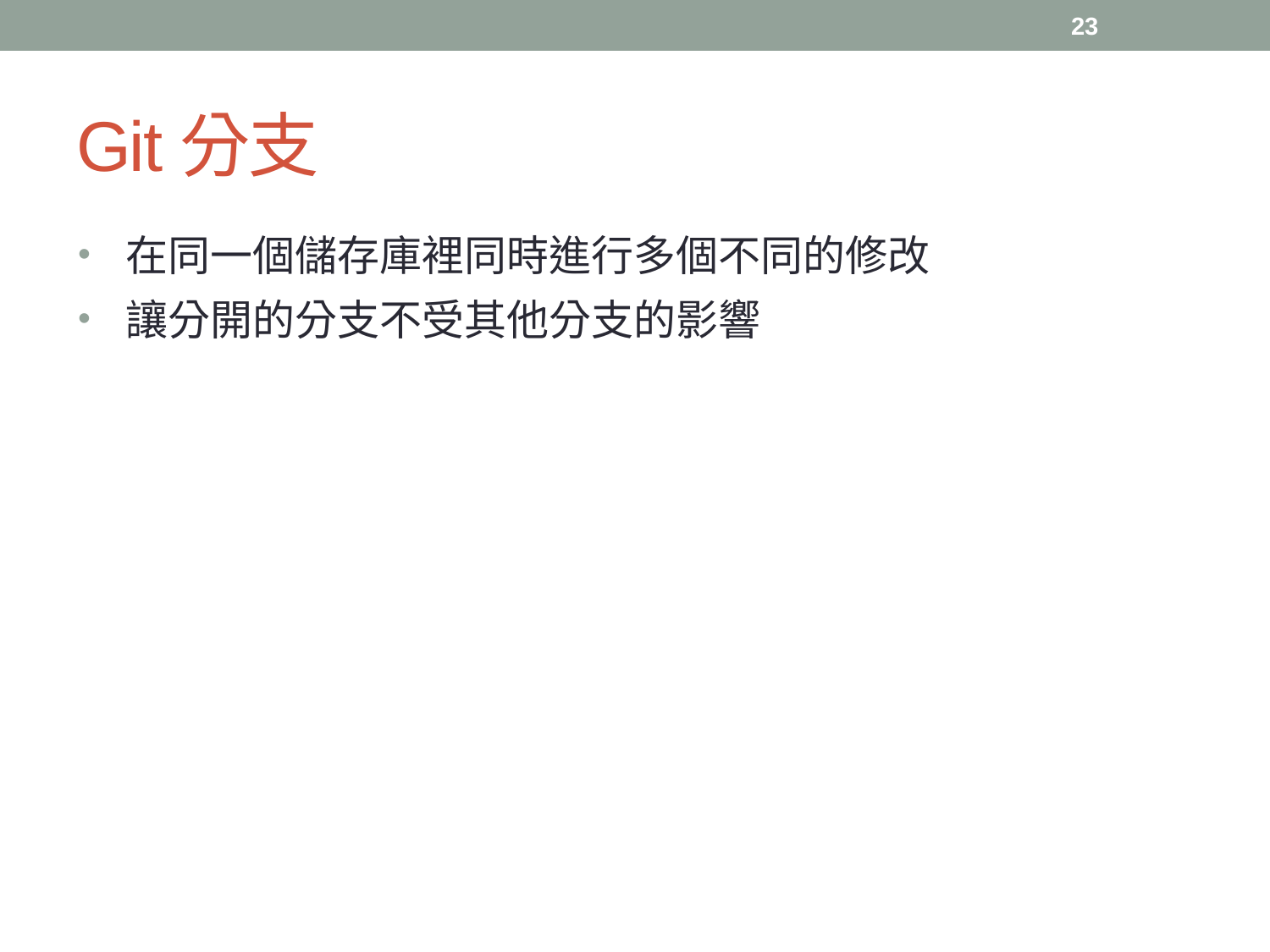

23
# Git分支
在同一個儲存庫裡同時進行多個不同的修改
讓分開的分支不受其他分支的影響